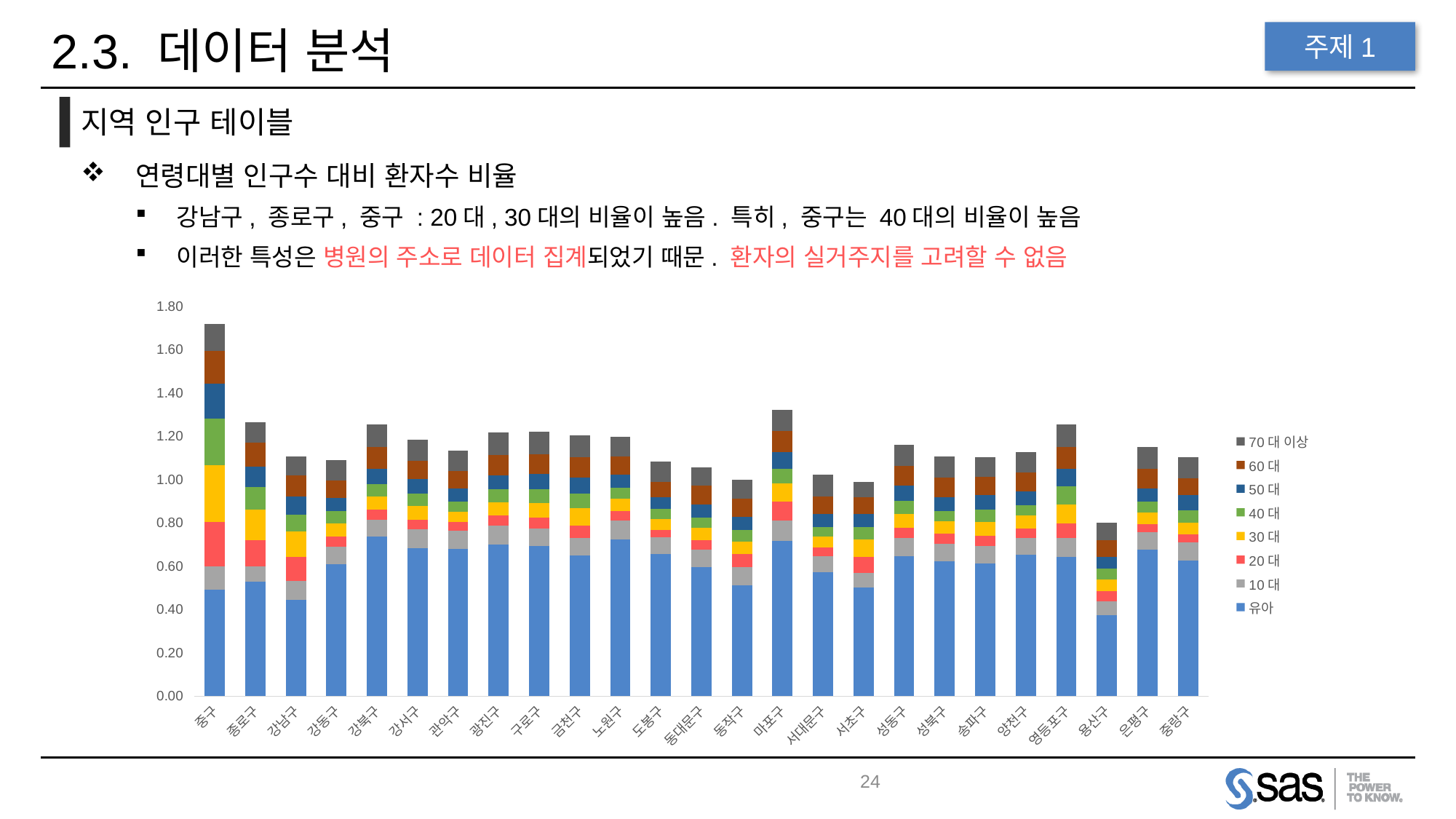

# 2.3. 데이터 분석
주제1

지역 인구 테이블
연령대별 인구수 대비 환자수 비율
강남구, 종로구, 중구 : 20대, 30대의 비율이 높음. 특히, 중구는 40대의 비율이 높음
이러한 특성은 병원의 주소로 데이터 집계되었기 때문. 환자의 실거주지를 고려할 수 없음

### Chart

| Category | 유아 | 10대 | 20대 | 30대 | 40대 | 50대 | 60대 | 70대 이상 |
|---|---|---|---|---|---|---|---|---|
| 중구 | 0.492498867642269 | 0.107107392675547 | 0.204546973316107 | 0.26427038488442 | 0.213305166039735 | 0.16371425300684 | 0.151107876441361 | 0.124542563087685 |
| 종로구 | 0.52860776336893 | 0.0729865273391026 | 0.120995937107765 | 0.140794194341344 | 0.104224565520005 | 0.0942899076757936 | 0.110943510690138 | 0.094663532662931 |
| 강남구 | 0.443909668768239 | 0.0890215665642408 | 0.109680362909936 | 0.118584113598057 | 0.0786853182316252 | 0.0817117013704176 | 0.0987279041889741 | 0.0892854259222425 |
| 강동구 | 0.609497204901655 | 0.0816490356731505 | 0.0466395970774885 | 0.0614774447170362 | 0.0554769206140571 | 0.0630402547741592 | 0.0807939631948042 | 0.0934775962645205 |
| 강북구 | 0.738178676427831 | 0.0788951601714463 | 0.0453060795007671 | 0.0593251954454455 | 0.0582403492418599 | 0.0702138071015113 | 0.102224181082879 | 0.10394959287924 |
| 강서구 | 0.685366916968193 | 0.0848984874058125 | 0.046893405232349 | 0.0611426910623788 | 0.0585759538123433 | 0.0661303224482605 | 0.0851039053214791 | 0.096675307530986 |
| 관악구 | 0.682234358182796 | 0.082767189984726 | 0.0413319148616462 | 0.0445078078564979 | 0.0471649733377596 | 0.0616760284705855 | 0.0797882067606432 | 0.0949424082203711 |
| 광진구 | 0.699321571681028 | 0.0890636499571994 | 0.0487266274690801 | 0.0604780012828378 | 0.0584118691326051 | 0.0655314529875621 | 0.0941158780521127 | 0.104771409143552 |
| 구로구 | 0.69328856913706 | 0.0803600885749953 | 0.0516128263121748 | 0.0687213315670508 | 0.0620357106324738 | 0.0711289874502614 | 0.0913926277650371 | 0.104746142458605 |
| 금천구 | 0.651529107724633 | 0.0809556063645009 | 0.0573514025071597 | 0.0798855646173427 | 0.0652741485603275 | 0.0757925439748202 | 0.0933099817864857 | 0.102167110040965 |
| 노원구 | 0.724867362212343 | 0.0875388552690038 | 0.0445621362896143 | 0.057349044446471 | 0.050432442573085 | 0.0606602417501625 | 0.0831587121668556 | 0.0908030168490377 |
| 도봉구 | 0.656642748511615 | 0.0769300041031587 | 0.0352174416633749 | 0.0504338381587025 | 0.0480775168103615 | 0.0533955446688548 | 0.0697762636657914 | 0.0928847993736901 |
| 동대문구 | 0.59698925010102 | 0.0814304852710512 | 0.0432047215287527 | 0.0548819556408446 | 0.0505537536360857 | 0.0603340237878451 | 0.0870087780597571 | 0.0822569248014699 |
| 동작구 | 0.511048919128886 | 0.0860490473014784 | 0.0597027465132292 | 0.0569681430219814 | 0.0527893676370009 | 0.0614652552837578 | 0.0847463869076228 | 0.0887560091542209 |
| 마포구 | 0.716178695122868 | 0.0971474700672614 | 0.0848809395543524 | 0.0839467688122783 | 0.0684555202651939 | 0.0765917048023365 | 0.0995729934305429 | 0.0963220237251316 |
| 서대문구 | 0.573514911430489 | 0.0741799409895641 | 0.0404667230857235 | 0.0479982128883368 | 0.0467664512093152 | 0.0580653189482121 | 0.083394193099846 | 0.0984483870641519 |
| 서초구 | 0.500849529952374 | 0.0702187937327278 | 0.0724909195256771 | 0.0801681840217657 | 0.058116837457532 | 0.0594524009428955 | 0.0783960155487285 | 0.0710157588984336 |
| 성동구 | 0.646383836744278 | 0.0850620182191859 | 0.0475408168943146 | 0.0624904591645918 | 0.0620857259216087 | 0.0688897221673786 | 0.090437013316868 | 0.0991869414520509 |
| 성북구 | 0.622380631448338 | 0.081626604726692 | 0.0479737460483212 | 0.0558242605764281 | 0.0489549079761143 | 0.0634189196939924 | 0.0906532526105556 | 0.095771177332702 |
| 송파구 | 0.61298173046375 | 0.0813941570179636 | 0.0483053689554411 | 0.0639361073208085 | 0.0555395533630862 | 0.0662941150169047 | 0.0863591751269768 | 0.0909816001216442 |
| 양천구 | 0.652889829218858 | 0.0790989468788449 | 0.0438913010739067 | 0.0582041306577552 | 0.0497954891422231 | 0.0627921082946904 | 0.0863944337947582 | 0.09339971353102 |
| 영등포구 | 0.644666846951372 | 0.0859018941933562 | 0.0663434451958352 | 0.0903677775043048 | 0.0813044410948455 | 0.0836582682940607 | 0.100507541991611 | 0.103927241083715 |
| 용산구 | 0.375666890015374 | 0.0613164277554649 | 0.0482902553449608 | 0.0532904015629461 | 0.049913135556311 | 0.0537228591985465 | 0.07738044840145 | 0.0831666153104113 |
| 은평구 | 0.677324607217594 | 0.0799030370701805 | 0.0380218428947607 | 0.0543226778948464 | 0.0497418216166252 | 0.0613555589224027 | 0.0886994335823099 | 0.101354427911305 |
| 중랑구 | 0.628428229958641 | 0.0815234700761069 | 0.0371588209014019 | 0.0557215648636961 | 0.0569165075635851 | 0.0683381921269393 | 0.0803224780837124 | 0.0962556697739255 |
24